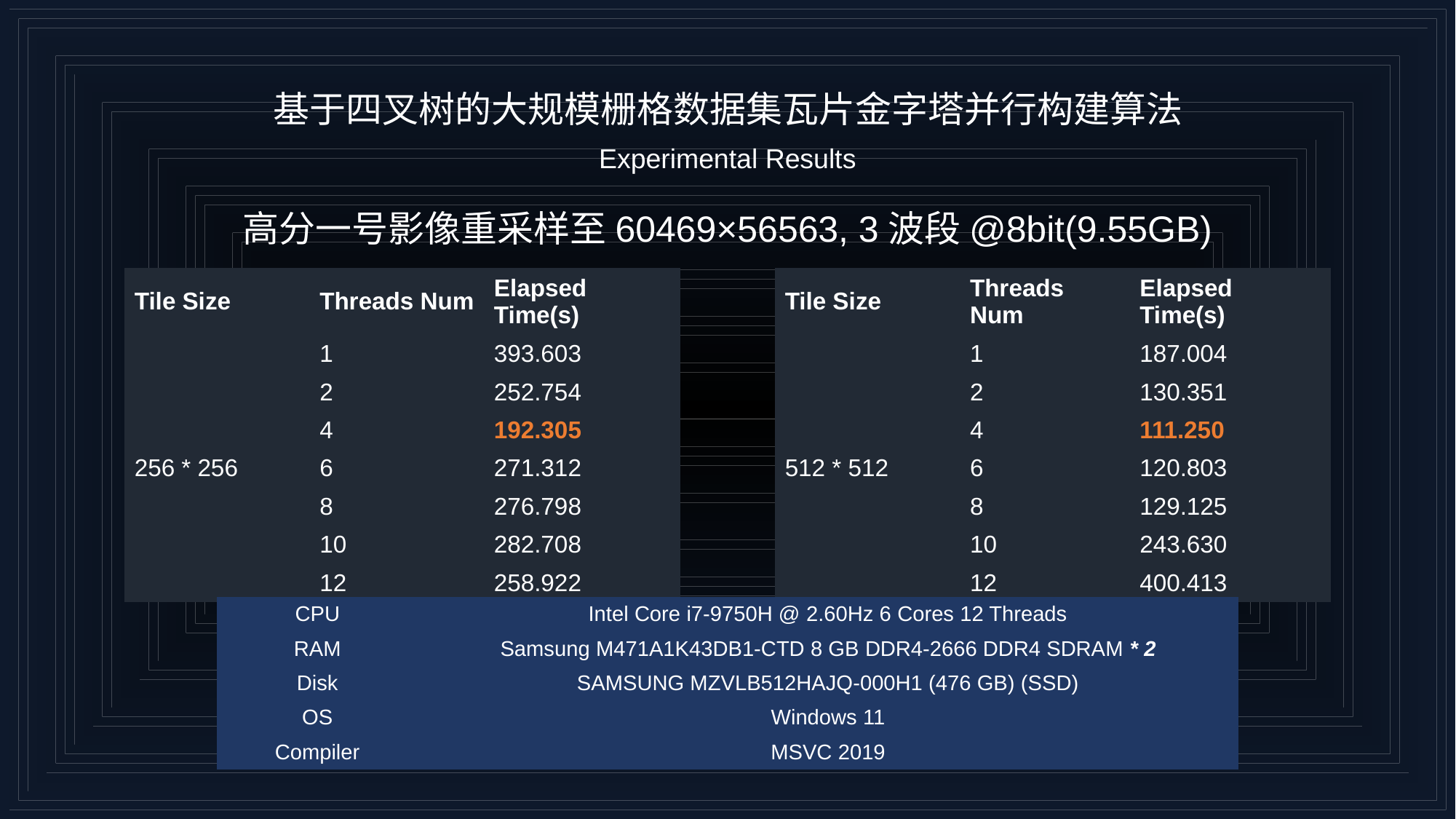

基于四叉树的大规模栅格数据集瓦片金字塔并行构建算法
Experimental Results
高分一号影像重采样至60469×56563, 3波段@8bit(9.55GB)
| Tile Size | Threads Num | Elapsed Time(s) |
| --- | --- | --- |
| 256 \* 256 | 1 | 393.603 |
|  | 2 | 252.754 |
|  | 4 | 192.305 |
| 256 \* 256 | 6 | 271.312 |
|  | 8 | 276.798 |
|  | 10 | 282.708 |
|  | 12 | 258.922 |
| Tile Size | Threads Num | Elapsed Time(s) |
| --- | --- | --- |
| 512 \* 512 | 1 | 187.004 |
|  | 2 | 130.351 |
|  | 4 | 111.250 |
| 512 \* 512 | 6 | 120.803 |
|  | 8 | 129.125 |
|  | 10 | 243.630 |
|  | 12 | 400.413 |
| CPU | Intel Core i7-9750H @ 2.60Hz 6 Cores 12 Threads |
| --- | --- |
| RAM | Samsung M471A1K43DB1-CTD 8 GB DDR4-2666 DDR4 SDRAM \* 2 |
| Disk | SAMSUNG MZVLB512HAJQ-000H1 (476 GB) (SSD) |
| OS | Windows 11 |
| Compiler | MSVC 2019 |